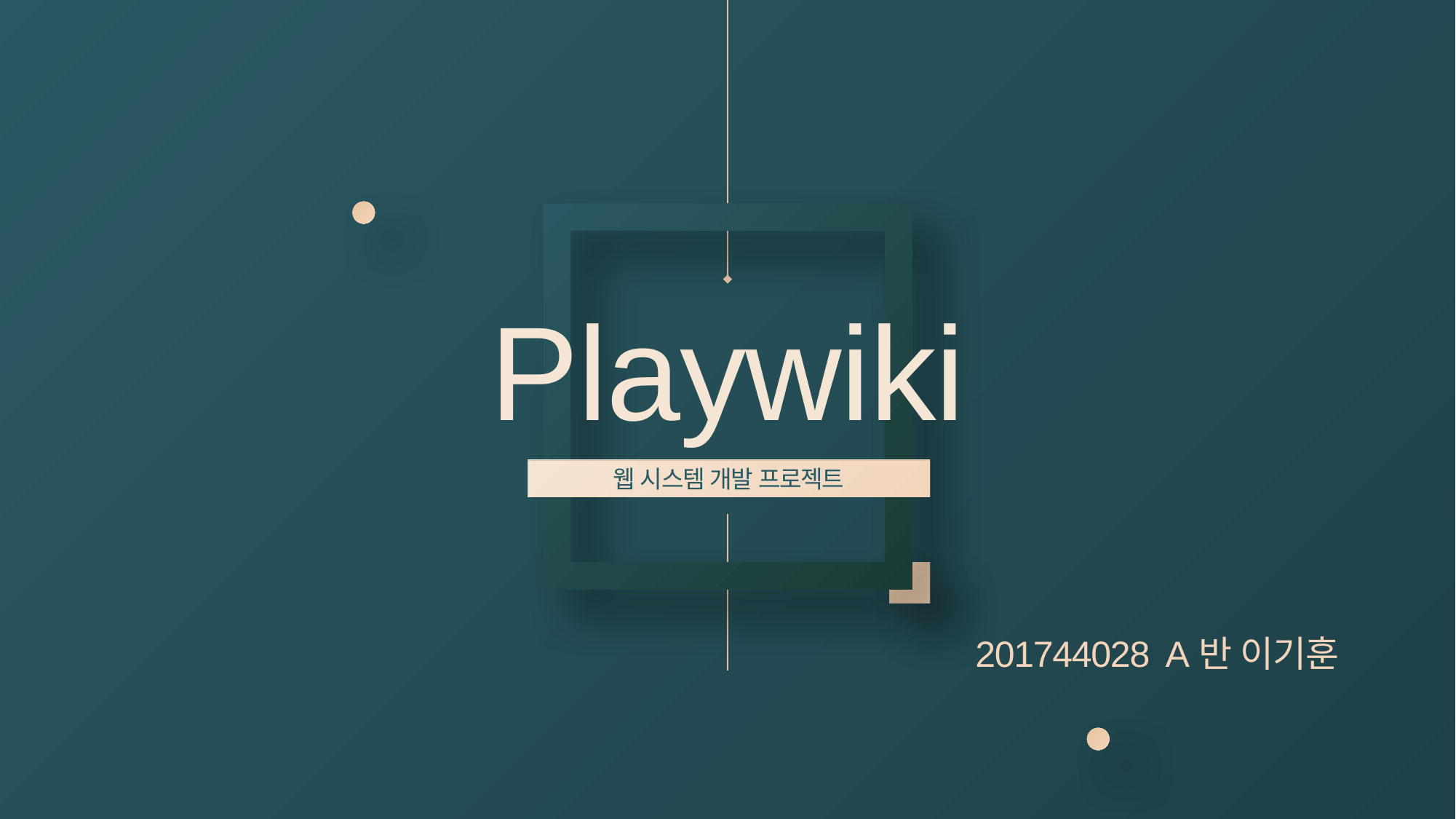

# Playwiki
웹 시스템 개발 프로젝트

201744028  A반 이기훈